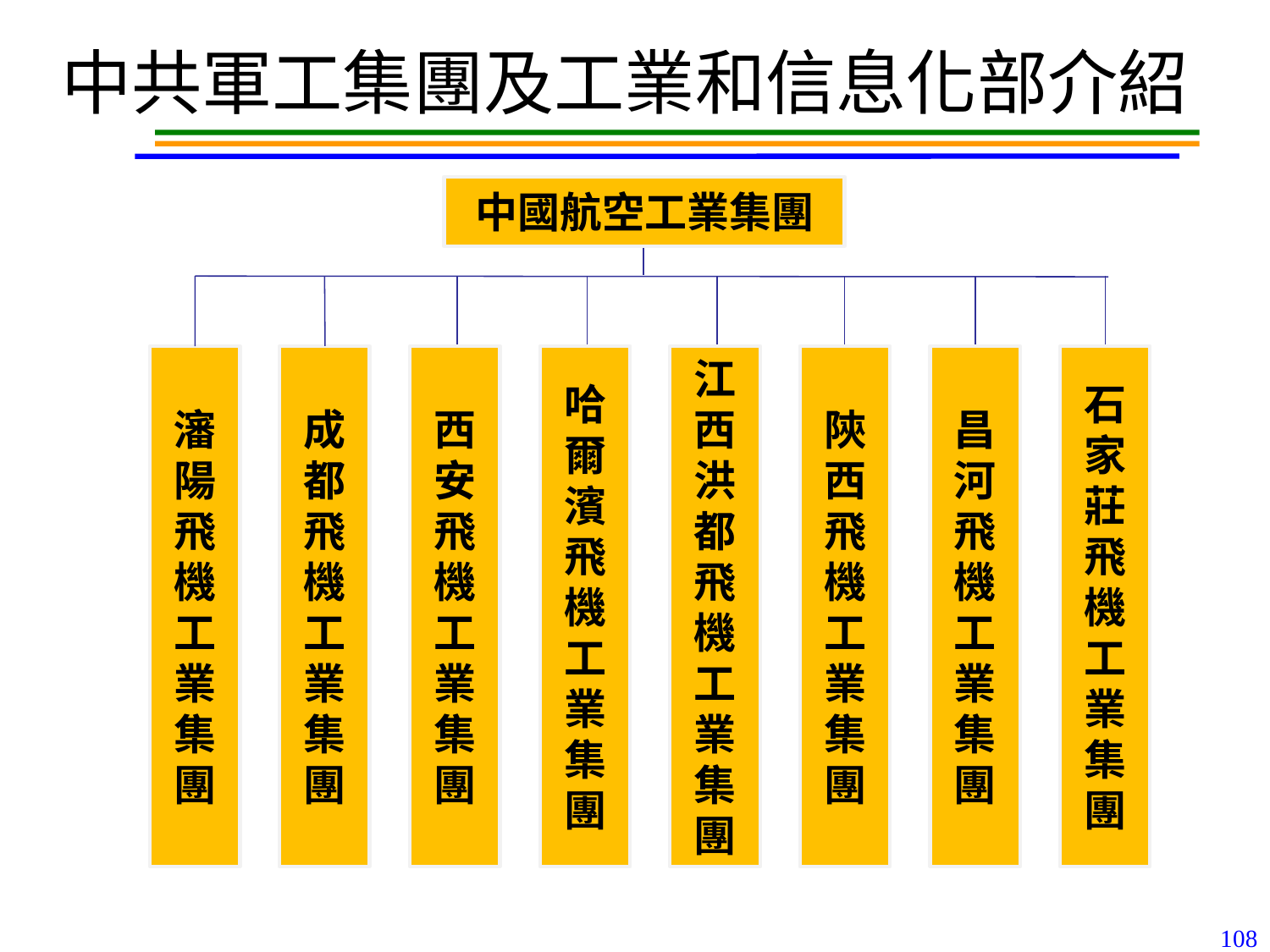

# 中共軍工集團及工業和信息化部介紹

中國航空工業集團
成
都
飛
機
工
業
集
團
西
安
飛
機
工
業
集
團
哈
爾
濱
飛
機
工
業
集
團
江
西
洪
都
飛
機
工
業
集
團
陝
西
飛
機
工
業
集
團
昌
河
飛
機
工
業
集
團
石
家
莊
飛
機
工
業
集
團
瀋
陽
飛
機
工
業
集
團
108